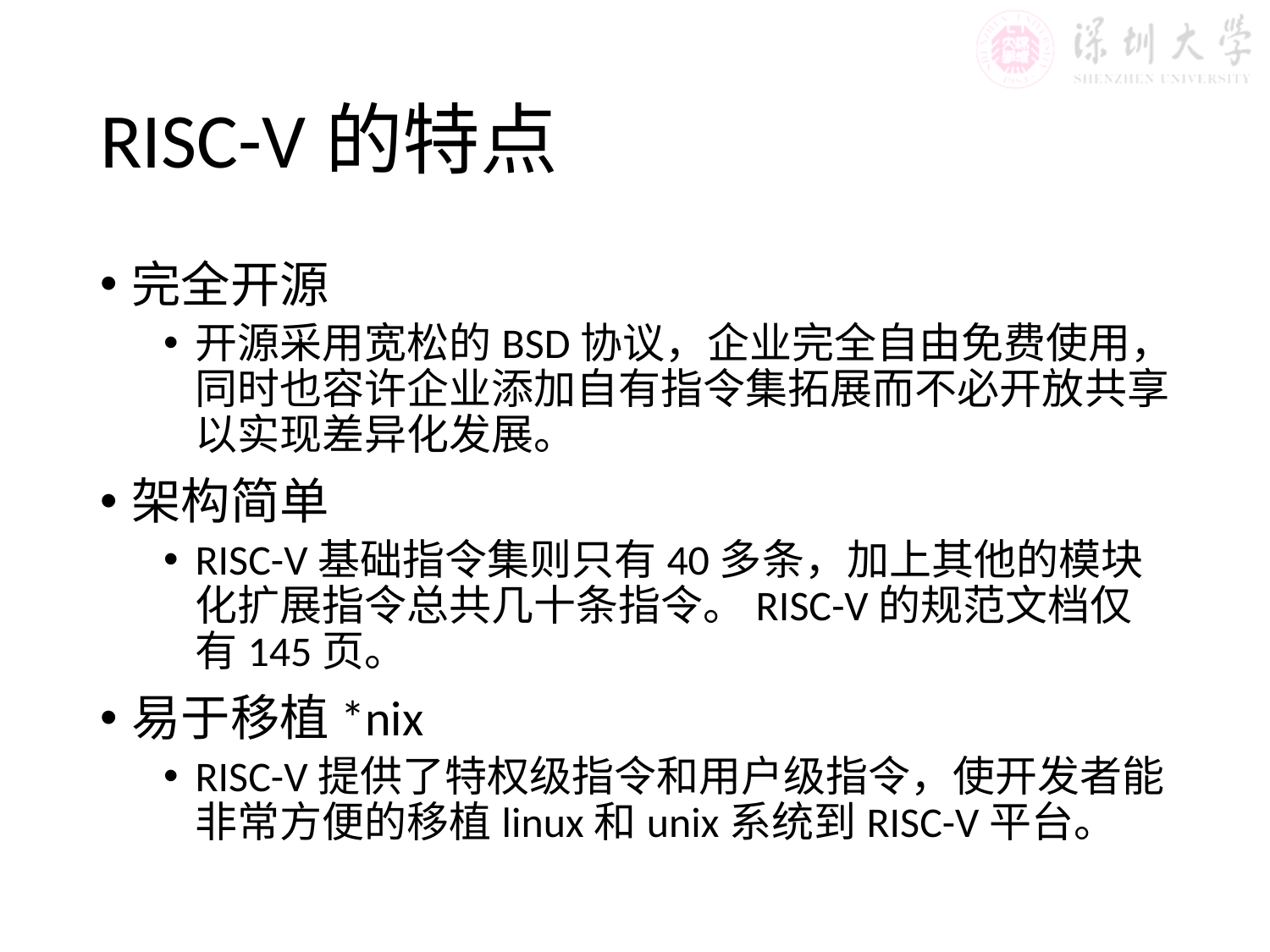

# RISC-V的特点
完全开源
开源采用宽松的BSD协议，企业完全自由免费使用，同时也容许企业添加自有指令集拓展而不必开放共享以实现差异化发展。
架构简单
RISC-V基础指令集则只有40多条，加上其他的模块化扩展指令总共几十条指令。RISC-V的规范文档仅有145页。
易于移植*nix
RISC-V提供了特权级指令和用户级指令，使开发者能非常方便的移植linux和unix系统到RISC-V平台。